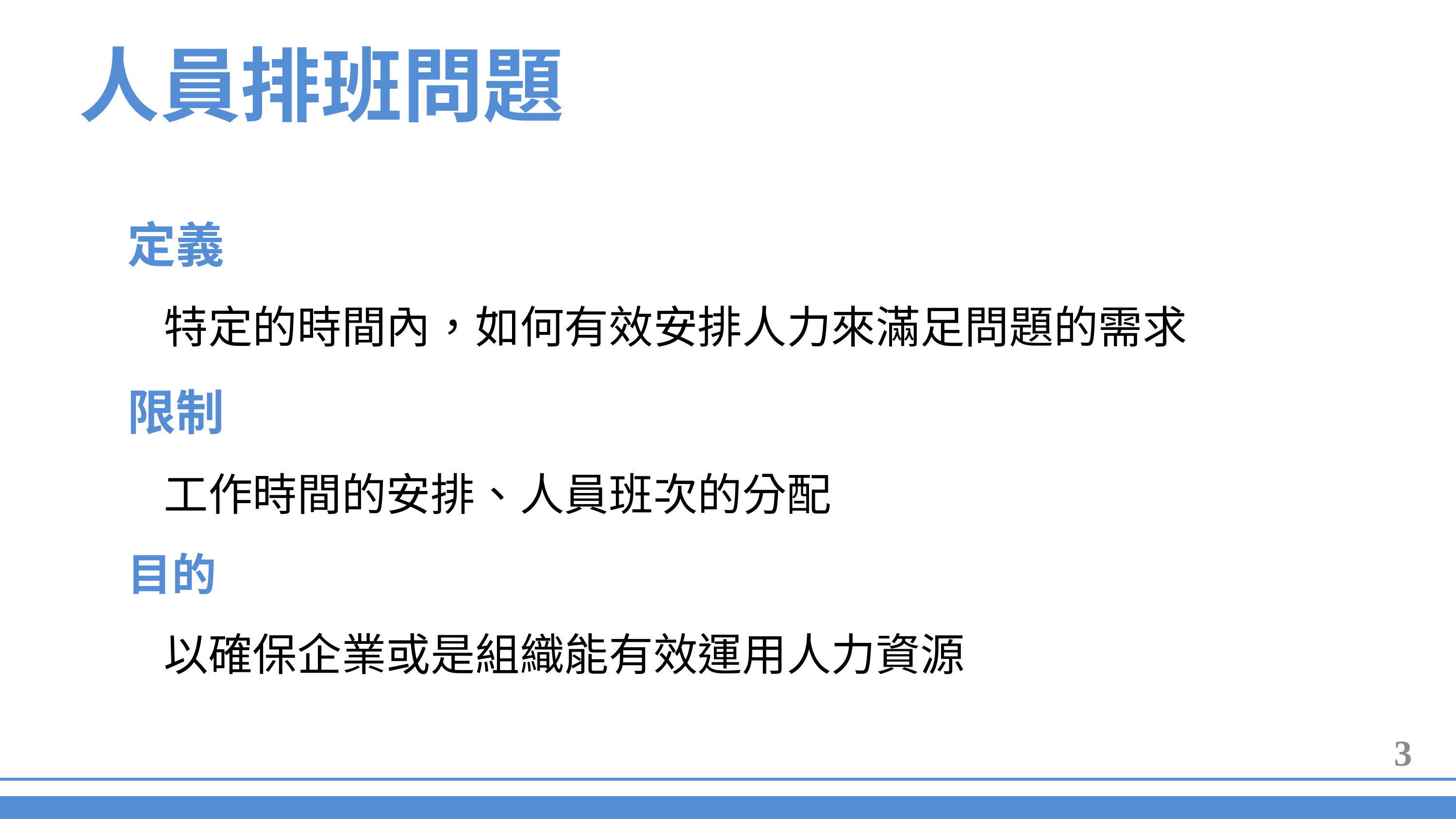

人員排班問題
定義
特定的時間內，如何有效安排人力來滿足問題的需求
限制
工作時間的安排、人員班次的分配
目的
以確保企業或是組織能有效運用人力資源
3